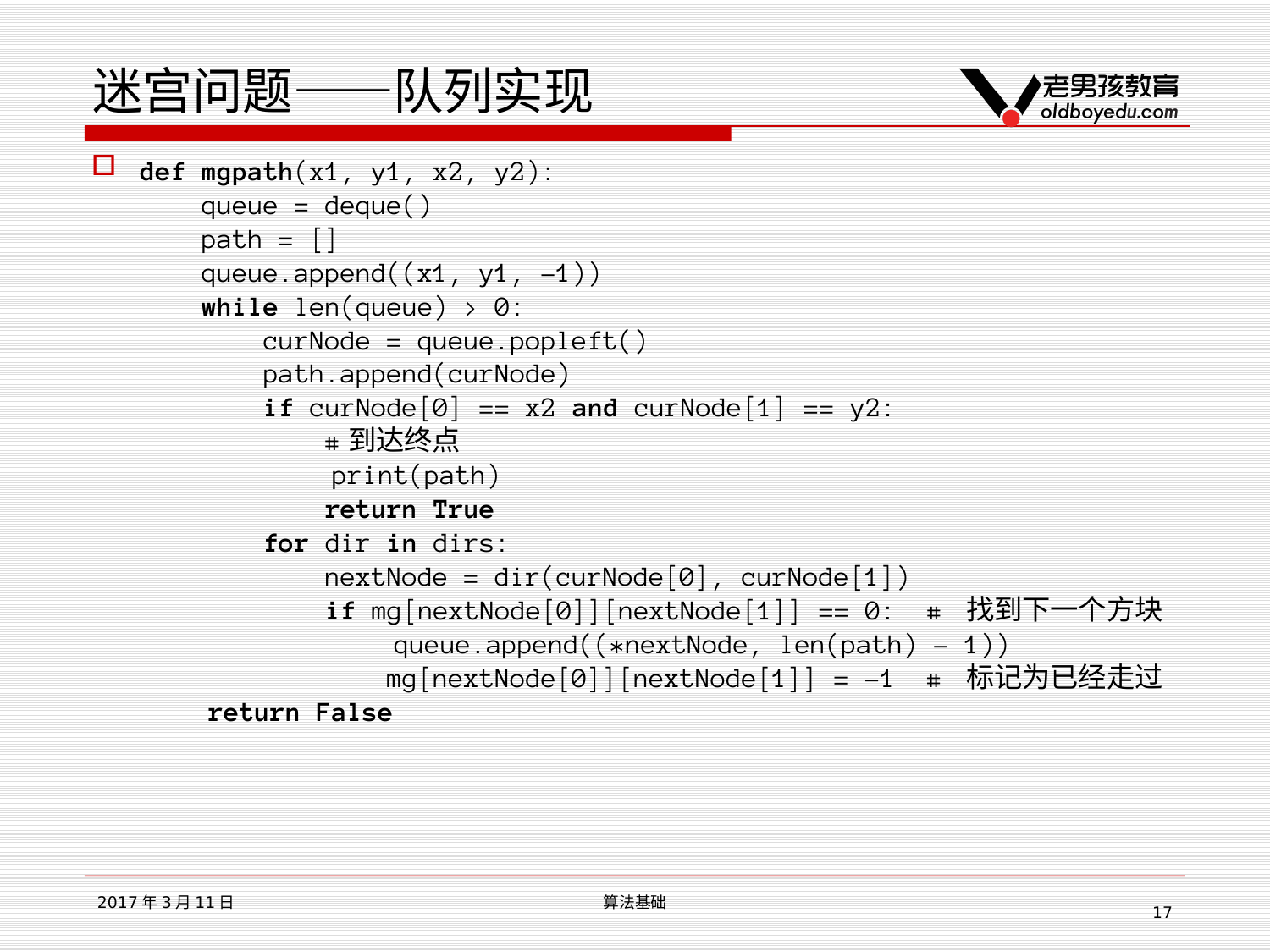

# 迷宫问题——队列实现
def mgpath(x1, y1, x2, y2):
    queue = deque()
    path = []
    queue.append((x1, y1, -1))
    while len(queue) > 0:
        curNode = queue.popleft()
        path.append(curNode)
        if curNode[0] == x2 and curNode[1] == y2:
            #到达终点
            print(path)
            return True
        for dir in dirs:
            nextNode = dir(curNode[0], curNode[1])
            if mg[nextNode[0]][nextNode[1]] == 0:  # 找到下一个方块
                queue.append((*nextNode, len(path) - 1))
                mg[nextNode[0]][nextNode[1]] = -1  # 标记为已经走过
    return False
2017年3月11日
算法基础
17